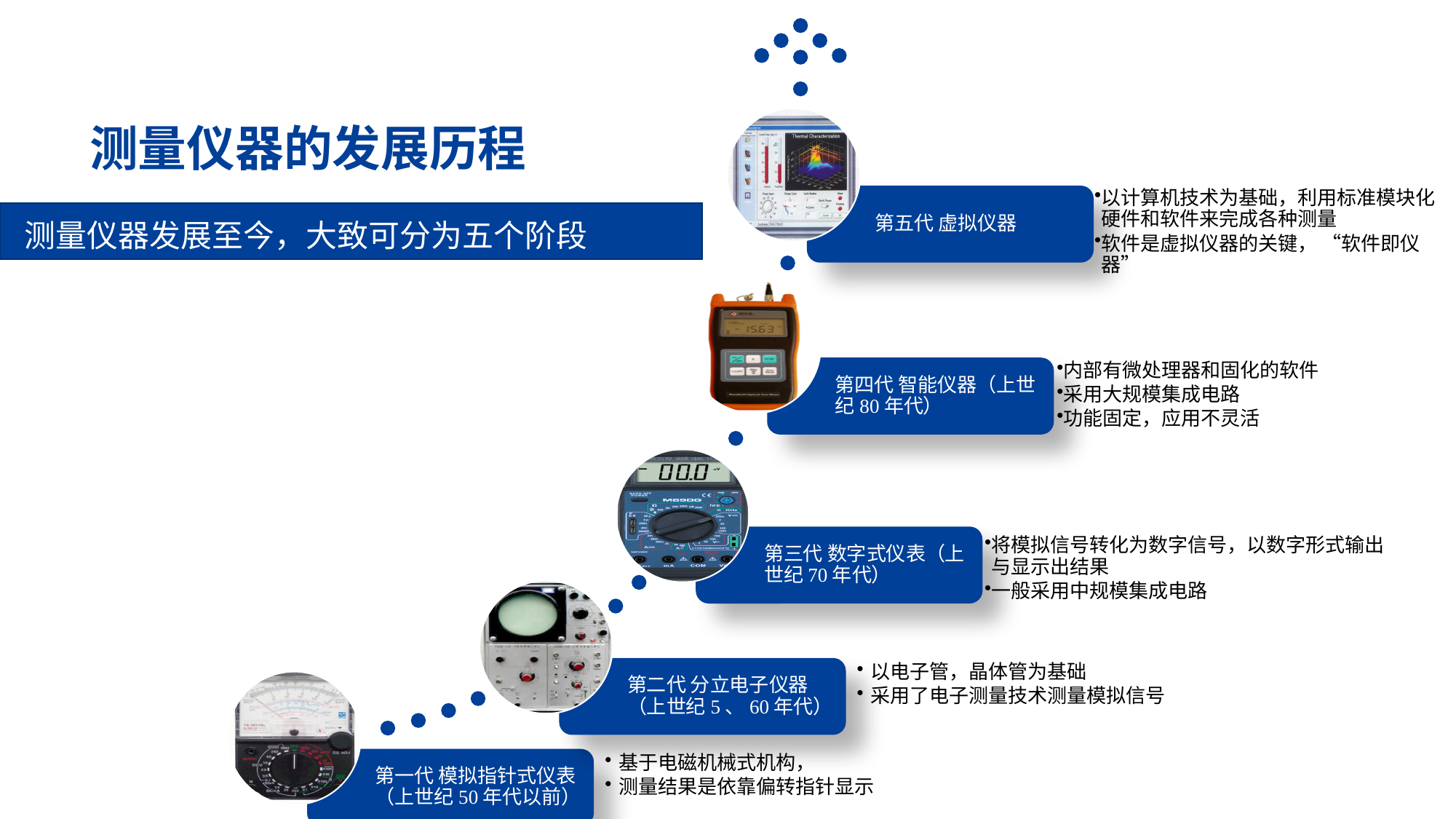

第一代 模拟指针式仪表（上世纪50年代以前）
基于电磁机械式机构，
测量结果是依靠偏转指针显示
第二代 分立电子仪器（上世纪5、60年代）
以电子管，晶体管为基础
采用了电子测量技术测量模拟信号
第三代 数字式仪表（上世纪70年代）
第四代 智能仪器（上世纪80年代）
第五代 虚拟仪器
以计算机技术为基础，利用标准模块化硬件和软件来完成各种测量
软件是虚拟仪器的关键， “软件即仪器”

内部有微处理器和固化的软件
采用大规模集成电路
功能固定，应用不灵活

将模拟信号转化为数字信号，以数字形式输出与显示出结果
一般采用中规模集成电路

# 测量仪器的发展历程
 测量仪器发展至今，大致可分为五个阶段